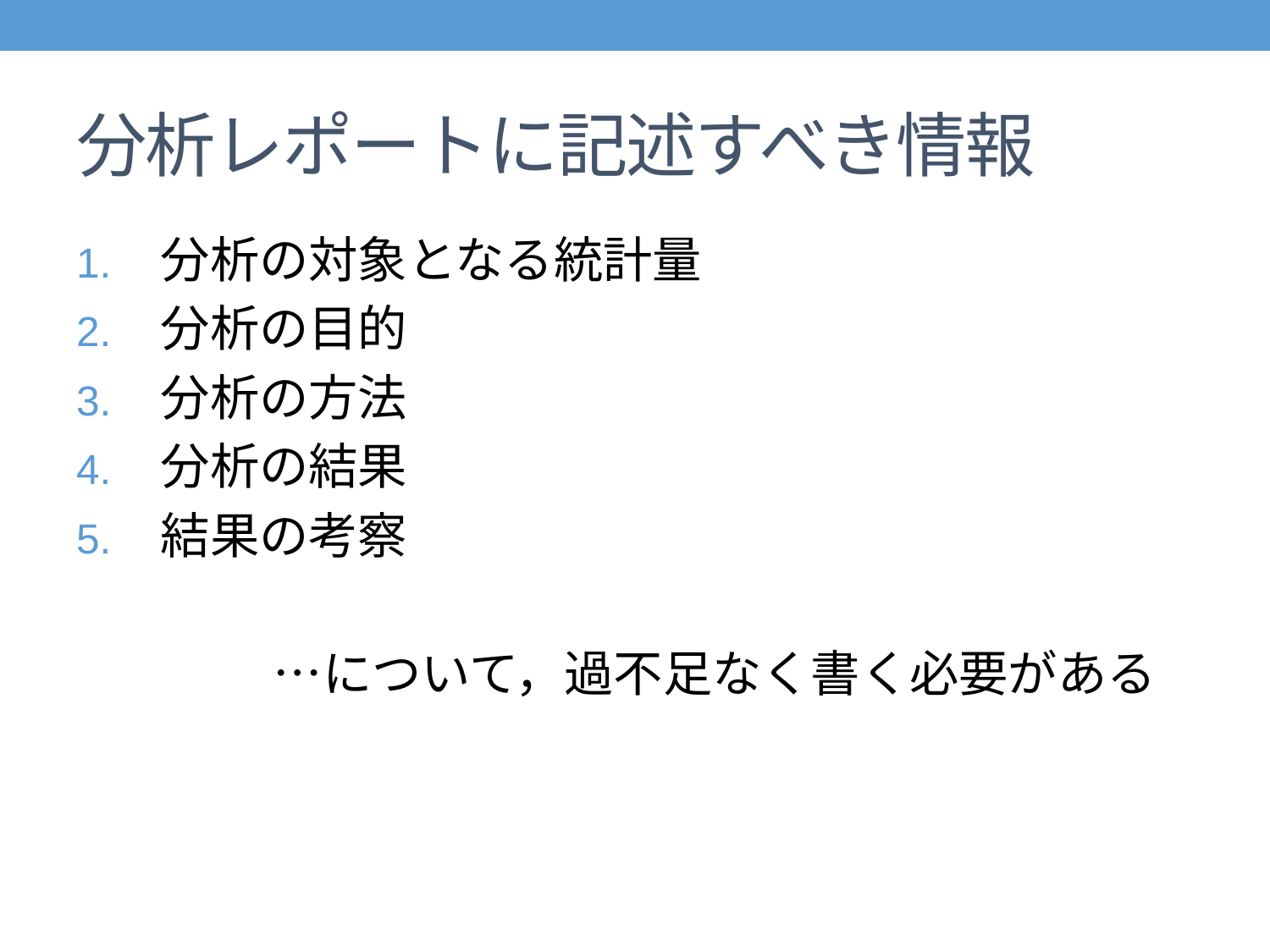

# 分析レポートに記述すべき情報
分析の対象となる統計量
分析の目的
分析の方法
分析の結果
結果の考察

　　　　…について，過不足なく書く必要がある